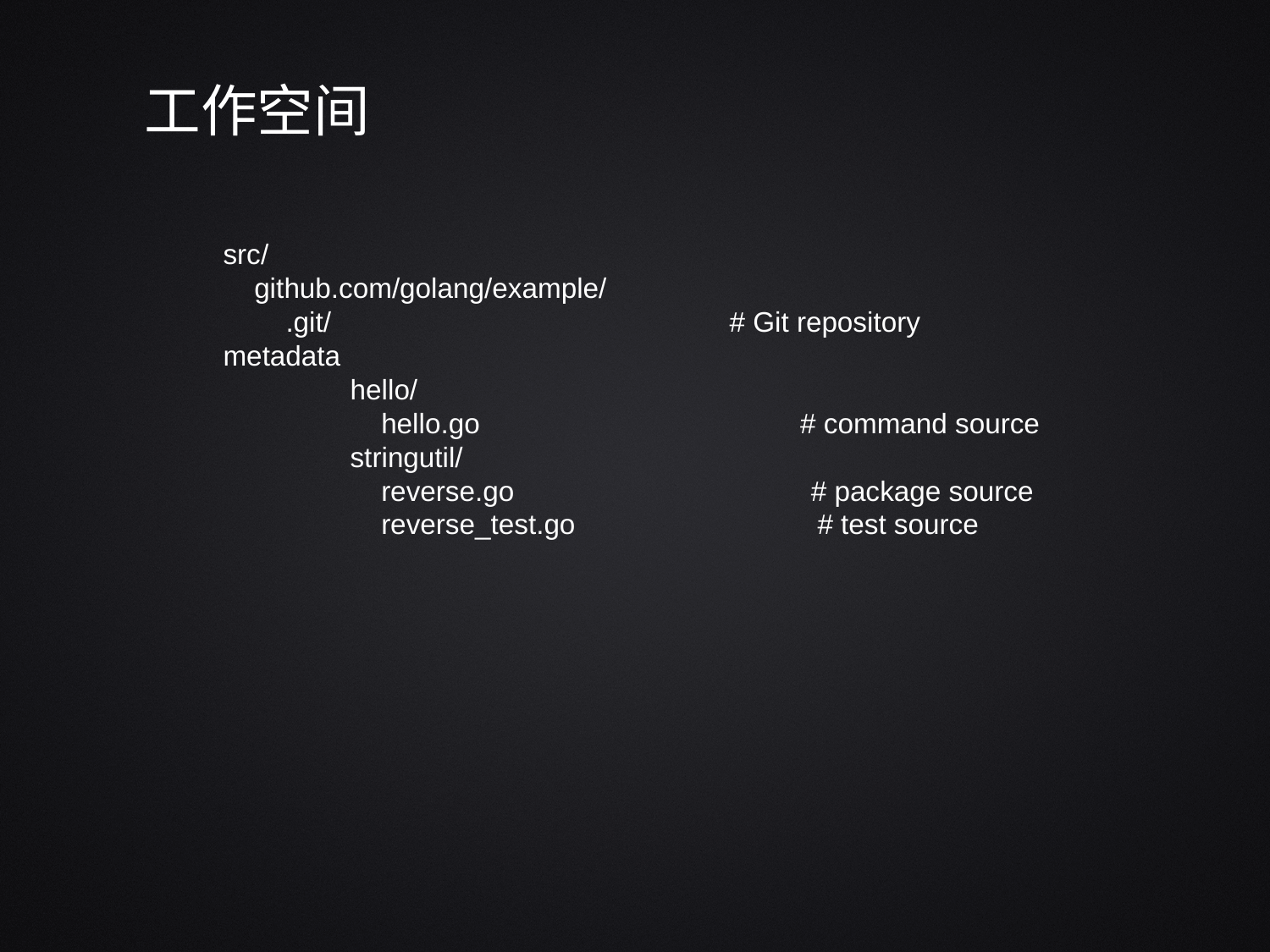

工作空间
src/
    github.com/golang/example/
        .git/                                                   # Git repository metadata
	hello/
	    hello.go                                         # command source
	stringutil/
	    reverse.go                                      # package source
	    reverse_test.go                               # test source